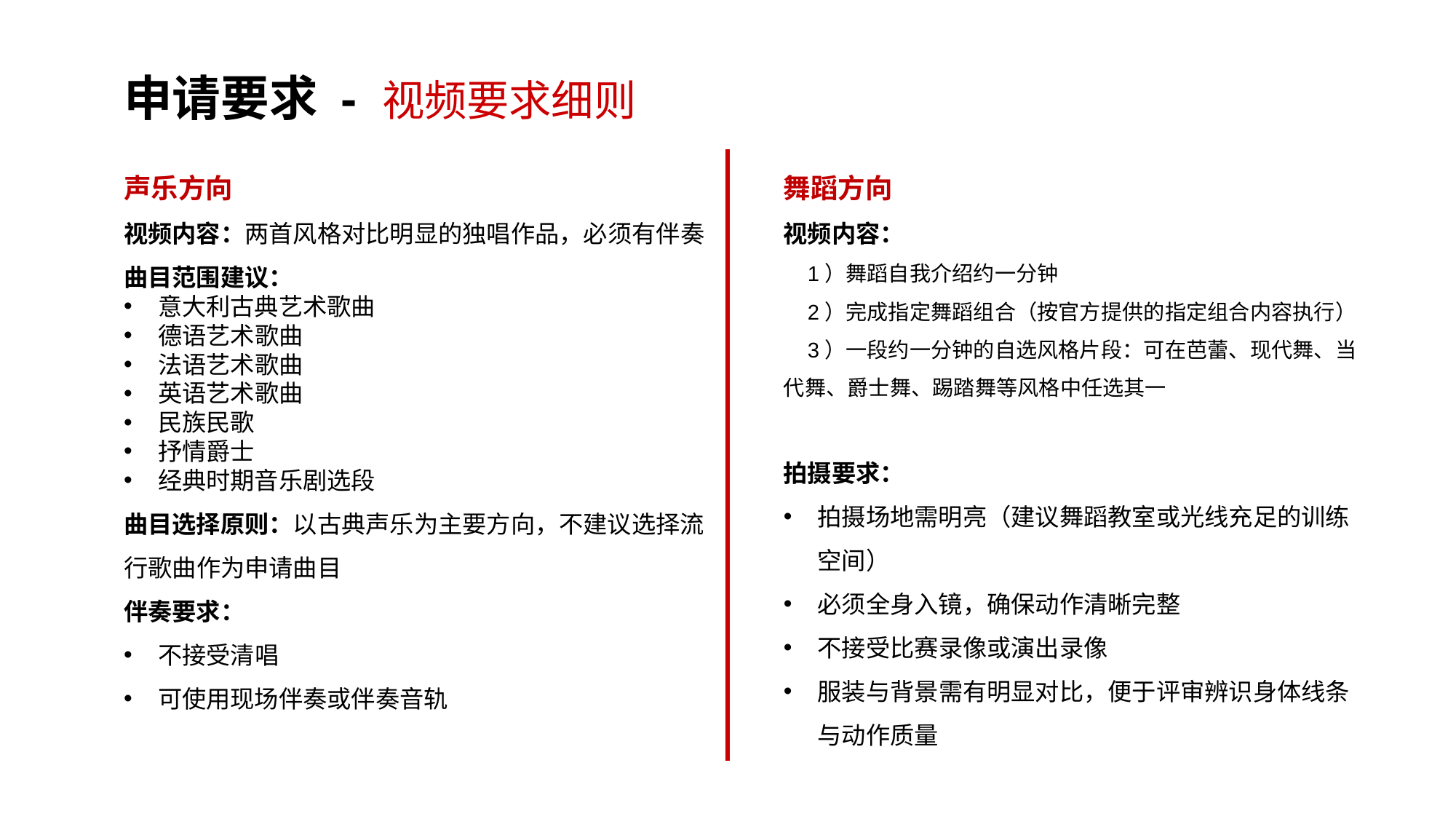

申请要求 - 视频要求细则
舞蹈方向
视频内容：
    1）舞蹈自我介绍约一分钟
    2）完成指定舞蹈组合（按官方提供的指定组合内容执行）
    3）一段约一分钟的自选风格片段：可在芭蕾、现代舞、当代舞、爵士舞、踢踏舞等风格中任选其一

拍摄要求：
拍摄场地需明亮（建议舞蹈教室或光线充足的训练空间）
必须全身入镜，确保动作清晰完整
不接受比赛录像或演出录像
服装与背景需有明显对比，便于评审辨识身体线条与动作质量
声乐方向
视频内容：两首风格对比明显的独唱作品，必须有伴奏曲目范围建议：
意大利古典艺术歌曲
德语艺术歌曲
法语艺术歌曲
英语艺术歌曲
民族民歌
抒情爵士
经典时期音乐剧选段
曲目选择原则：以古典声乐为主要方向，不建议选择流行歌曲作为申请曲目
伴奏要求：
不接受清唱
可使用现场伴奏或伴奏音轨